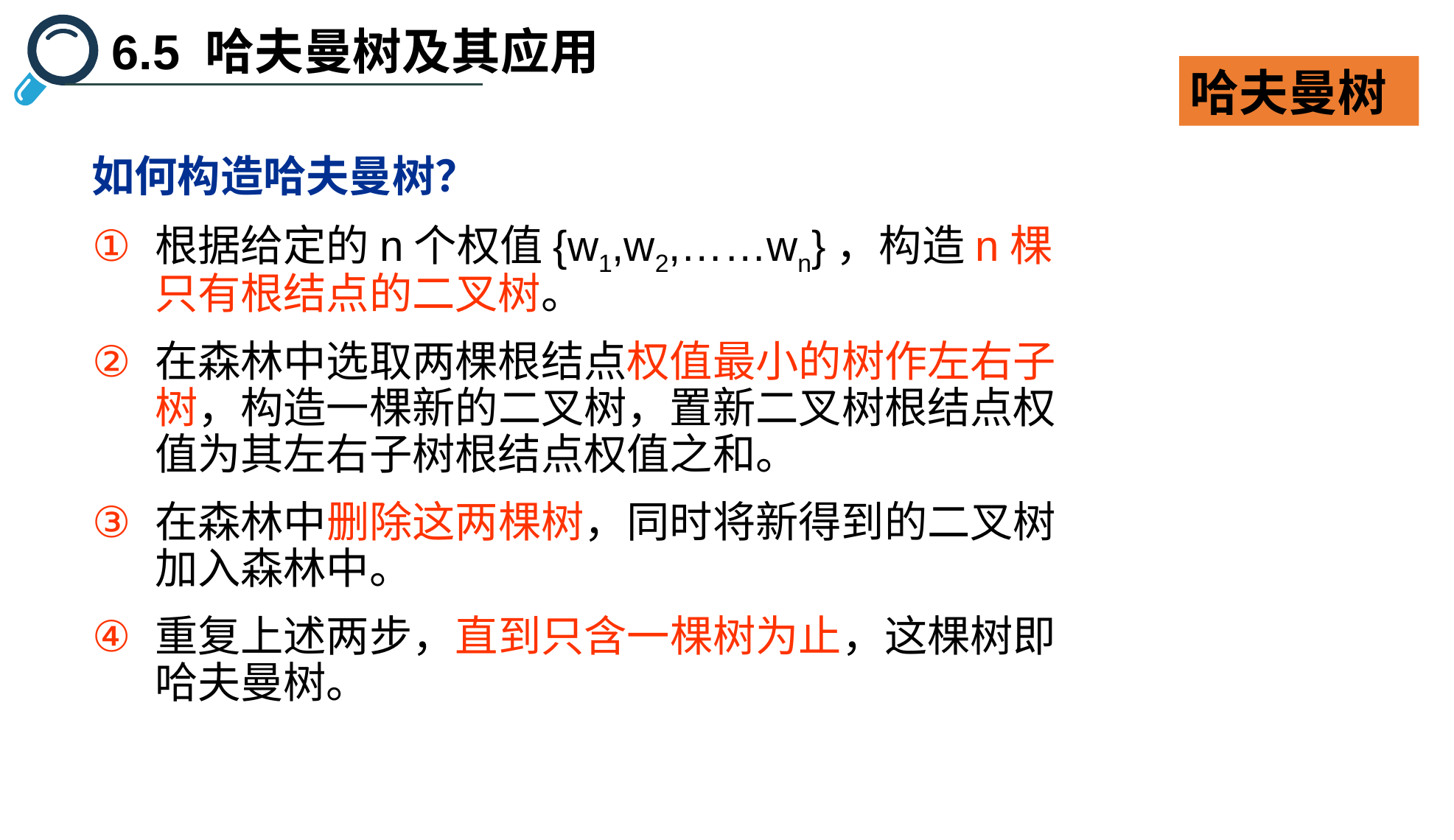

6.5 哈夫曼树及其应用
哈夫曼树
如何构造哈夫曼树？
根据给定的n个权值{w1,w2,……wn}，构造n棵只有根结点的二叉树。
在森林中选取两棵根结点权值最小的树作左右子树，构造一棵新的二叉树，置新二叉树根结点权值为其左右子树根结点权值之和。
在森林中删除这两棵树，同时将新得到的二叉树加入森林中。
重复上述两步，直到只含一棵树为止，这棵树即哈夫曼树。